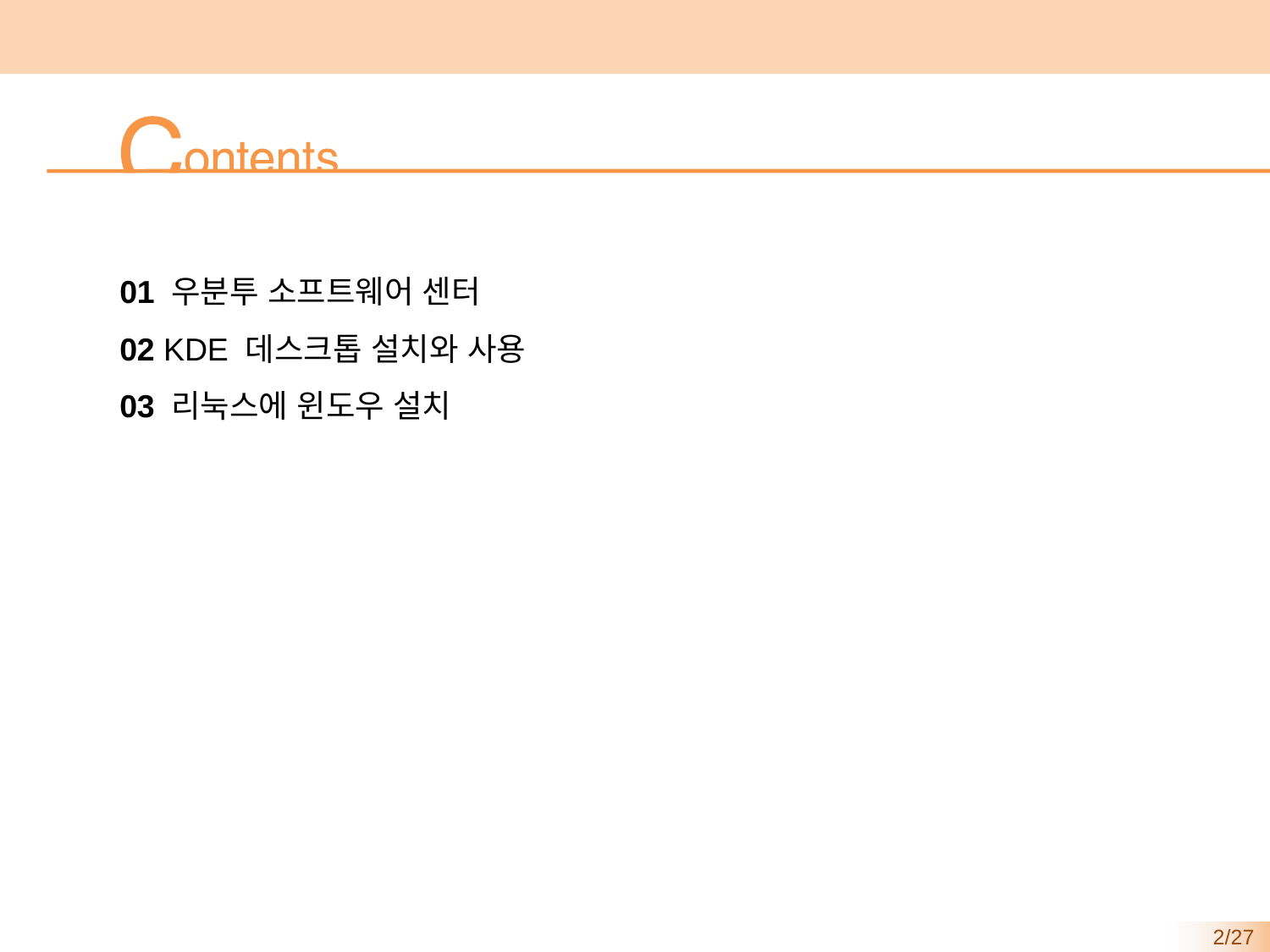

01 우분투 소프트웨어 센터
02 KDE 데스크톱 설치와 사용
03 리눅스에 윈도우 설치